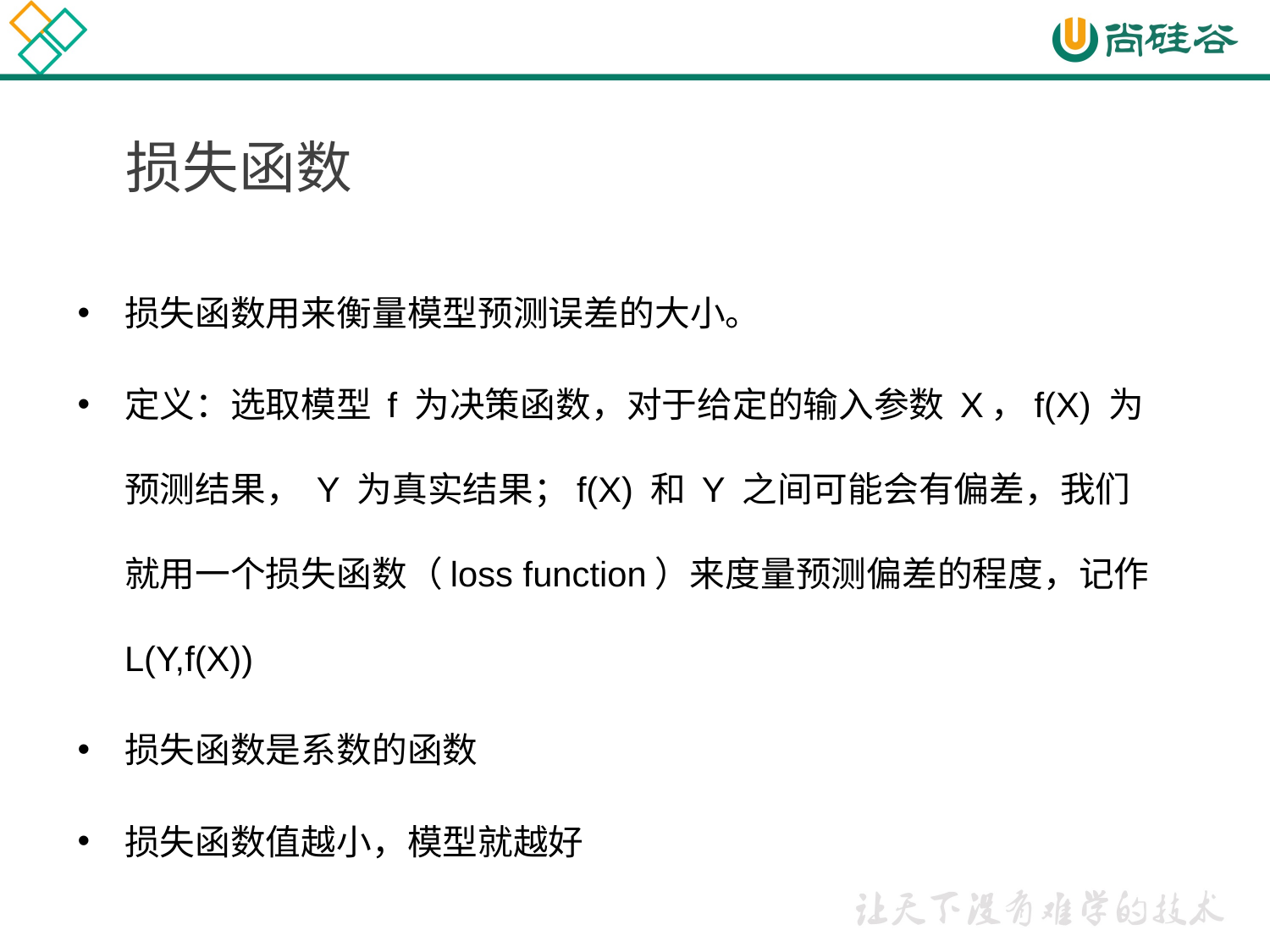

# 损失函数
损失函数用来衡量模型预测误差的大小。
定义：选取模型 f 为决策函数，对于给定的输入参数 X，f(X) 为预测结果， Y 为真实结果；f(X) 和 Y 之间可能会有偏差，我们就用一个损失函数（loss function）来度量预测偏差的程度，记作 L(Y,f(X))
损失函数是系数的函数
损失函数值越小，模型就越好